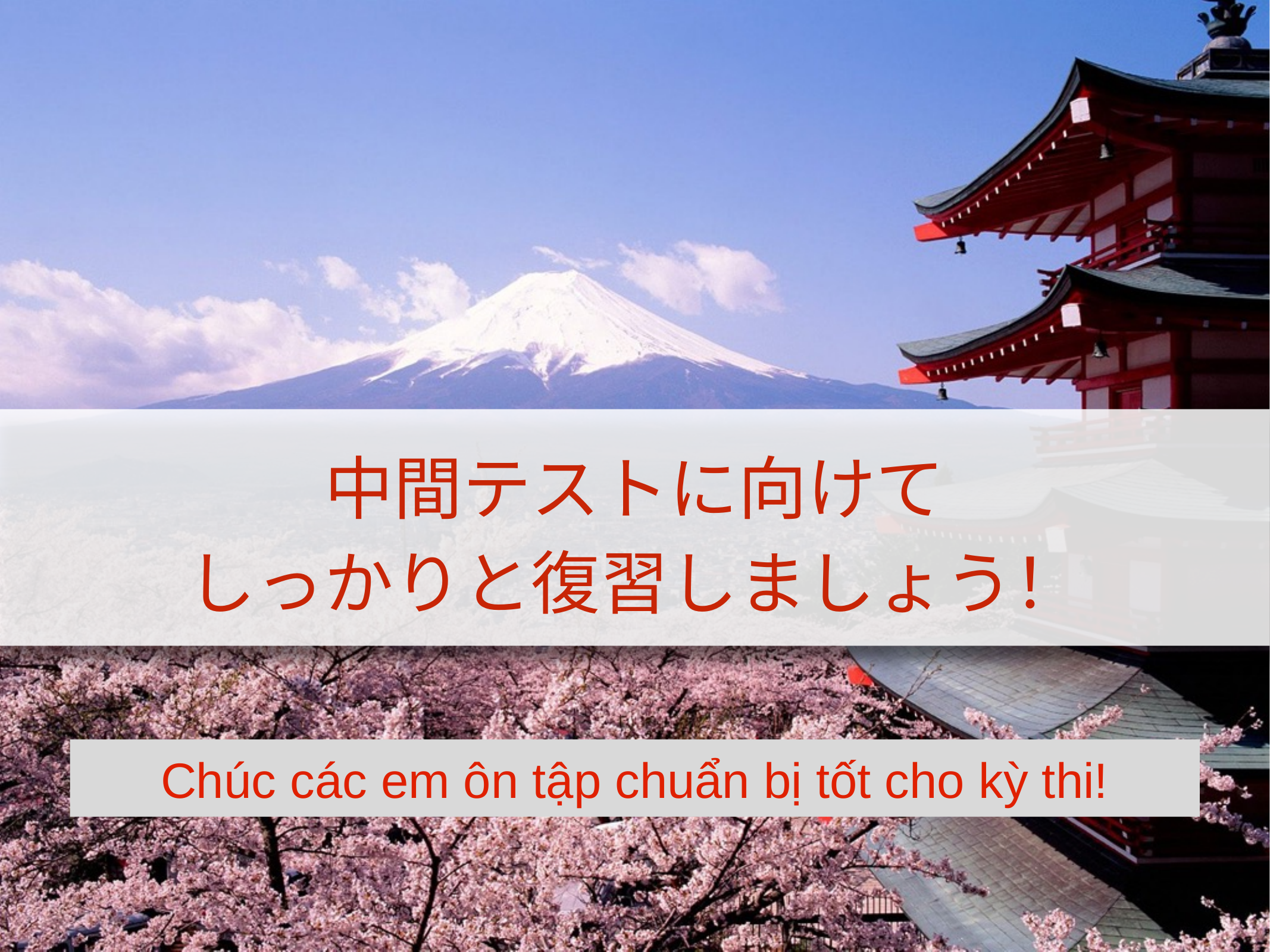

# 中間テストに向けて
しっかりと復習しましょう！
Chúc các em ôn tập chuẩn bị tốt cho kỳ thi!